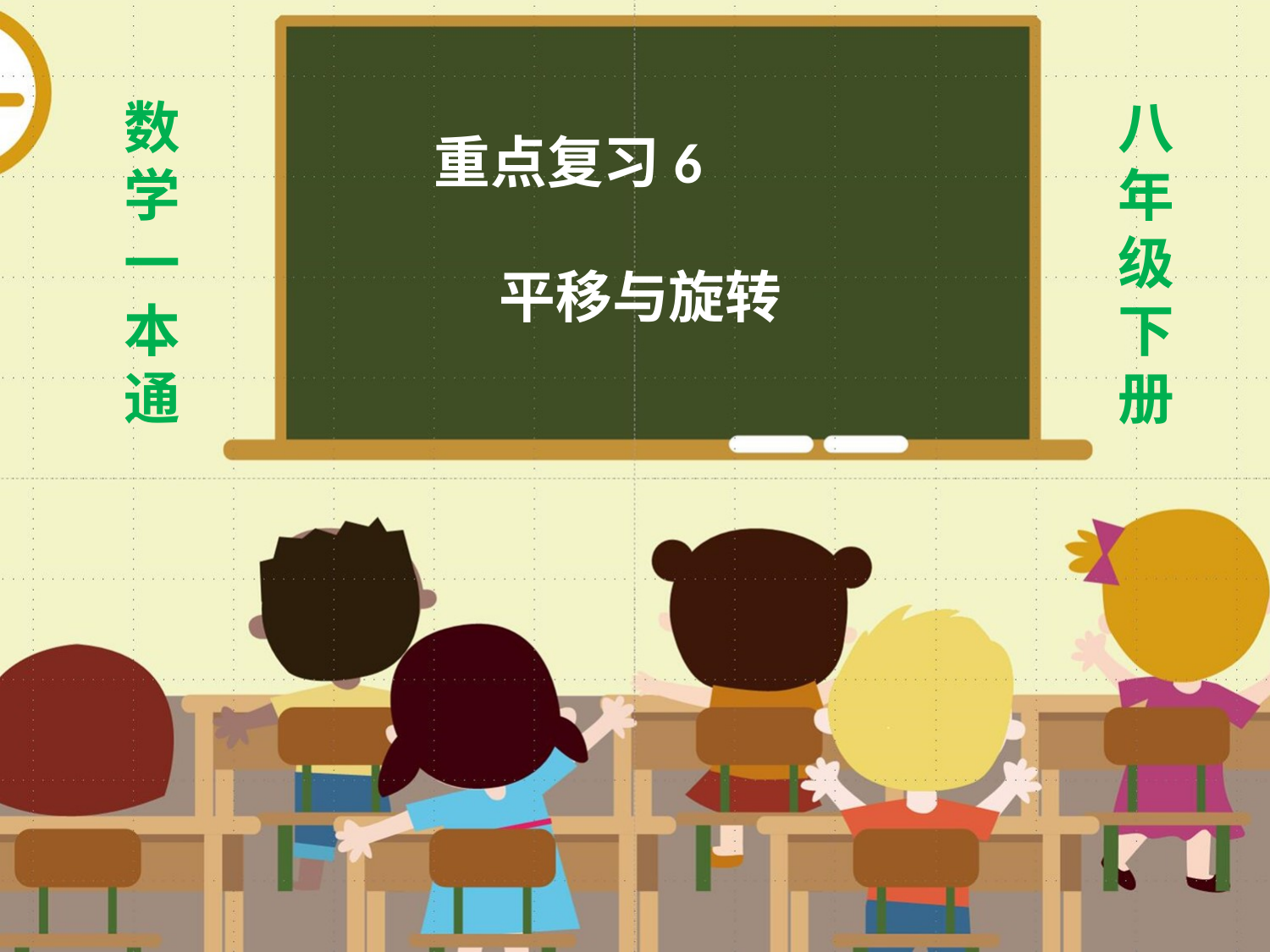

数
学
一
本
通
八年级下册
重点复习6

    平移与旋转